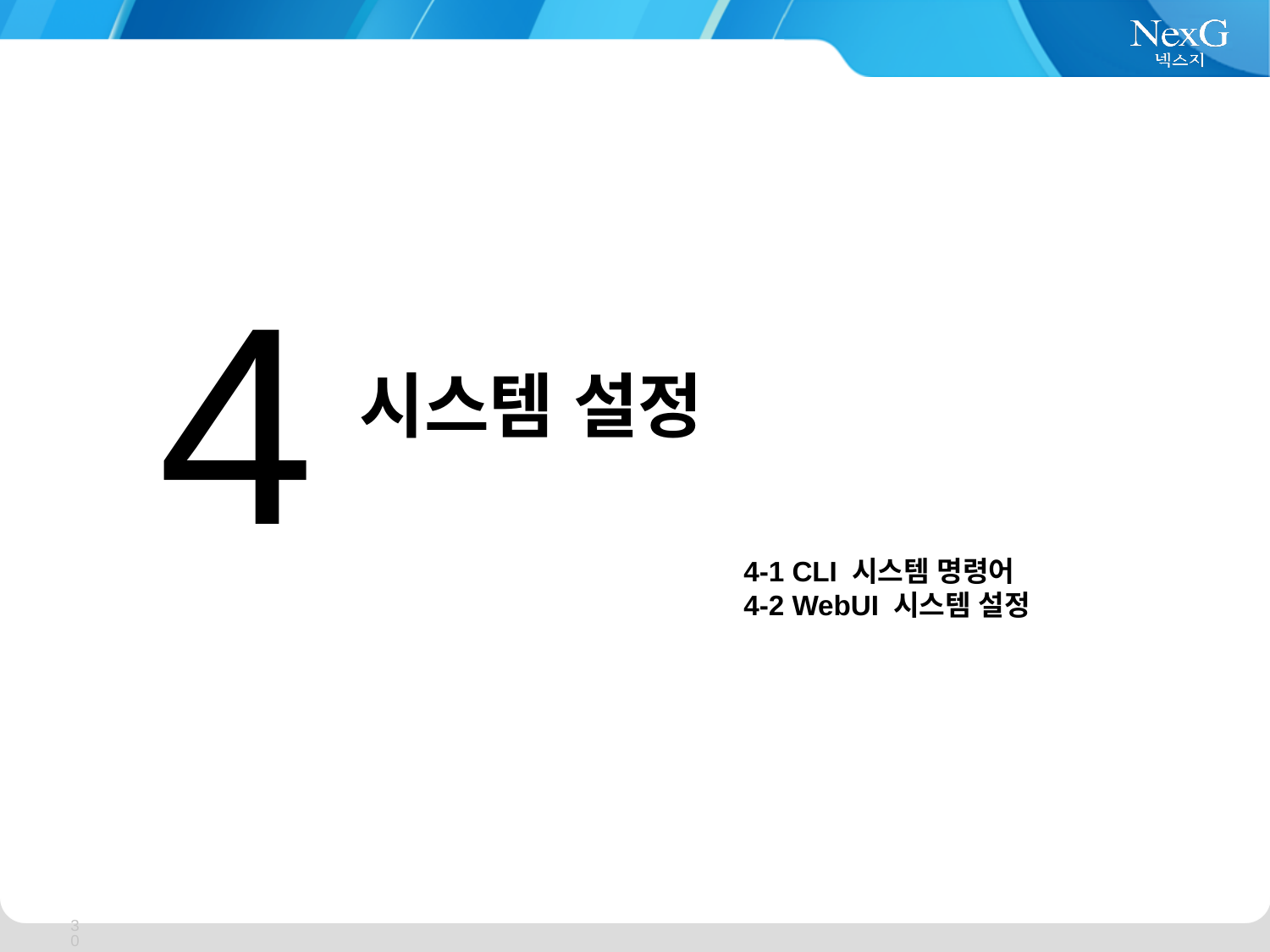

4
시스템 설정
4-1 CLI 시스템 명령어
4-2 WebUI 시스템 설정
30